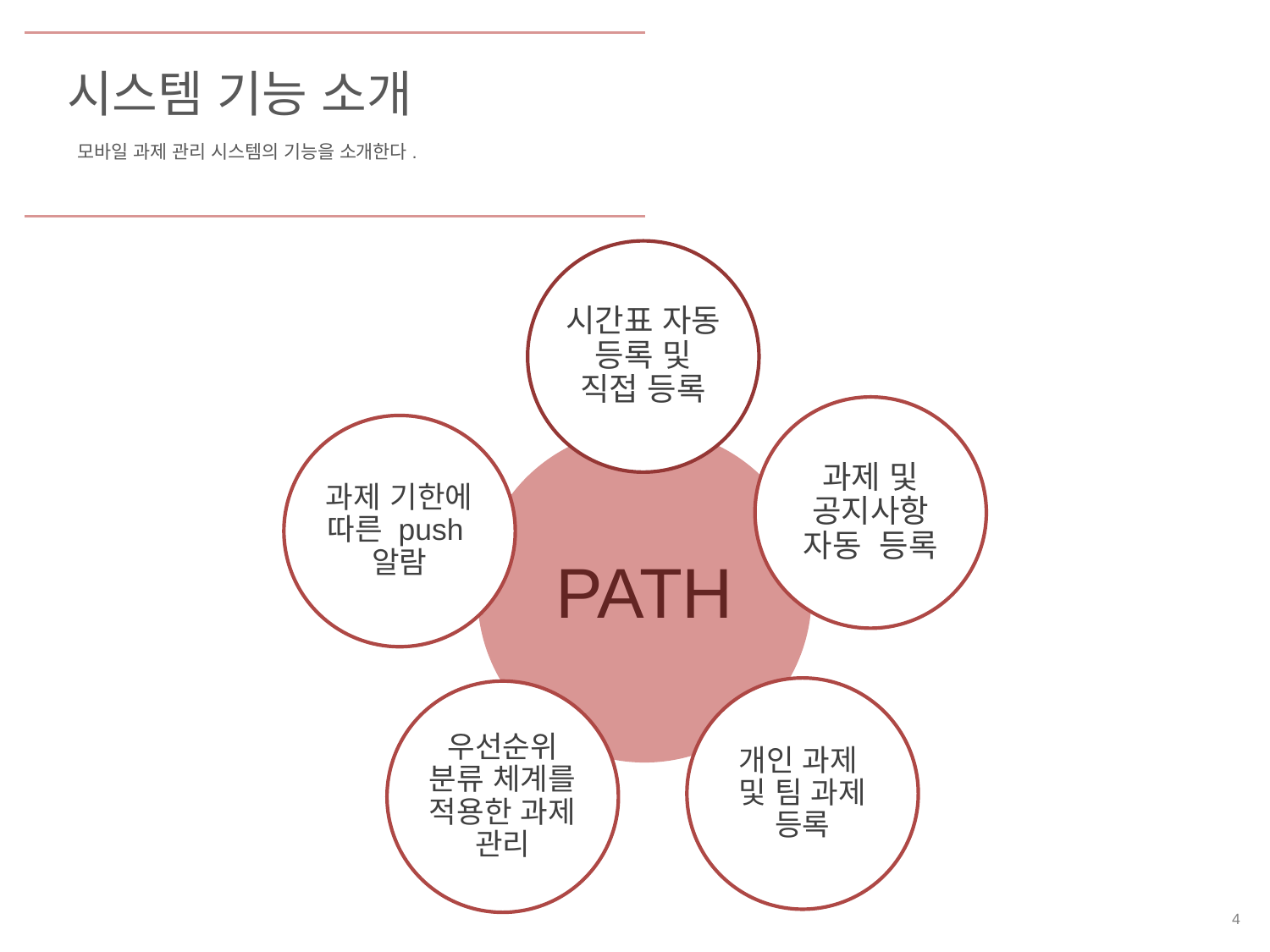

시스템 기능 소개
모바일 과제 관리 시스템의 기능을 소개한다.
PATH
시간표 자동 등록 및 직접 등록
과제 및 공지사항 자동  등록
개인 과제  및 팀 과제 등록
우선순위 분류 체계를 적용한 과제 관리
과제 기한에 따른 push  알람